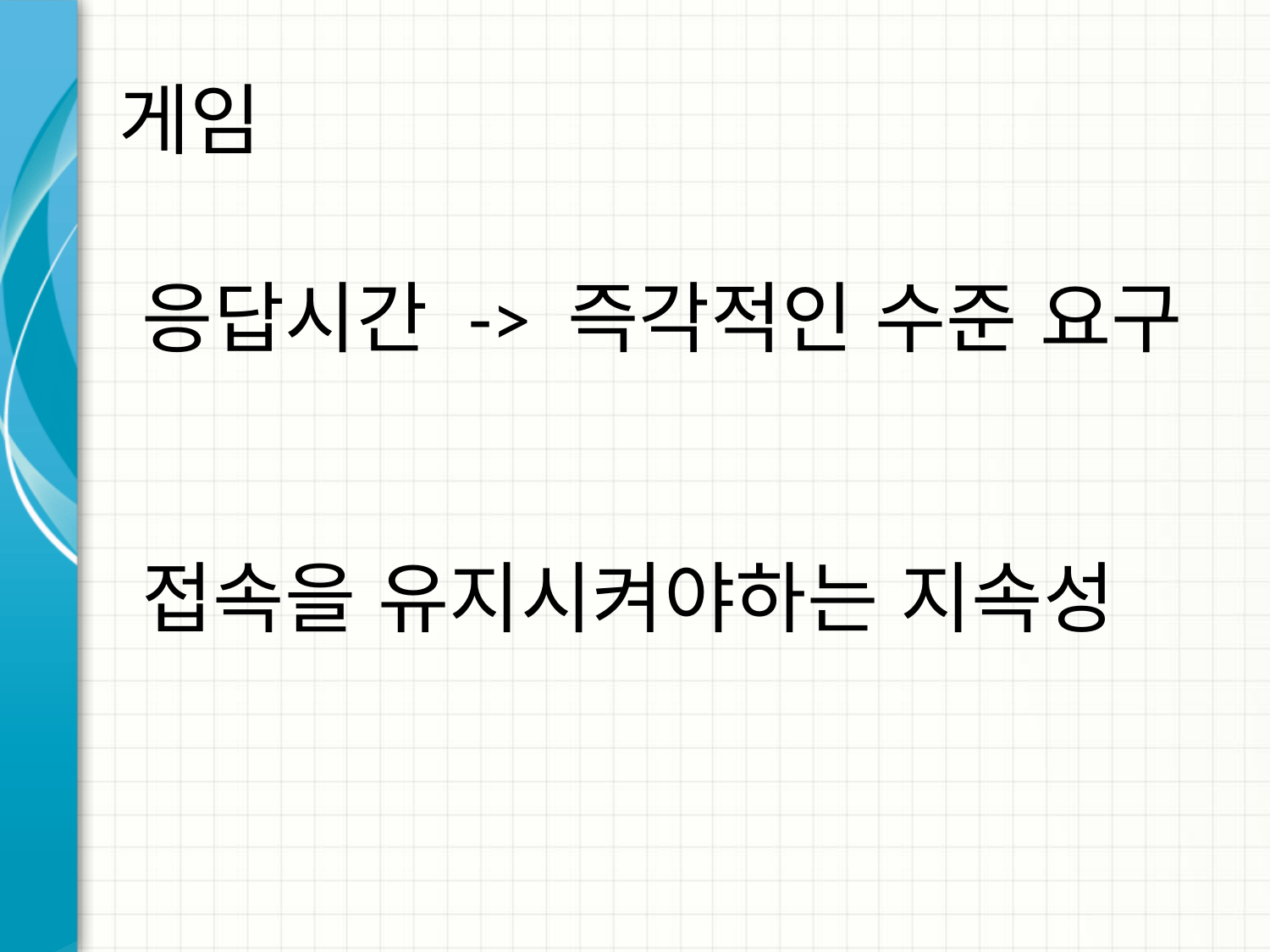

# 게임
응답시간 -> 즉각적인 수준 요구
접속을 유지시켜야하는 지속성